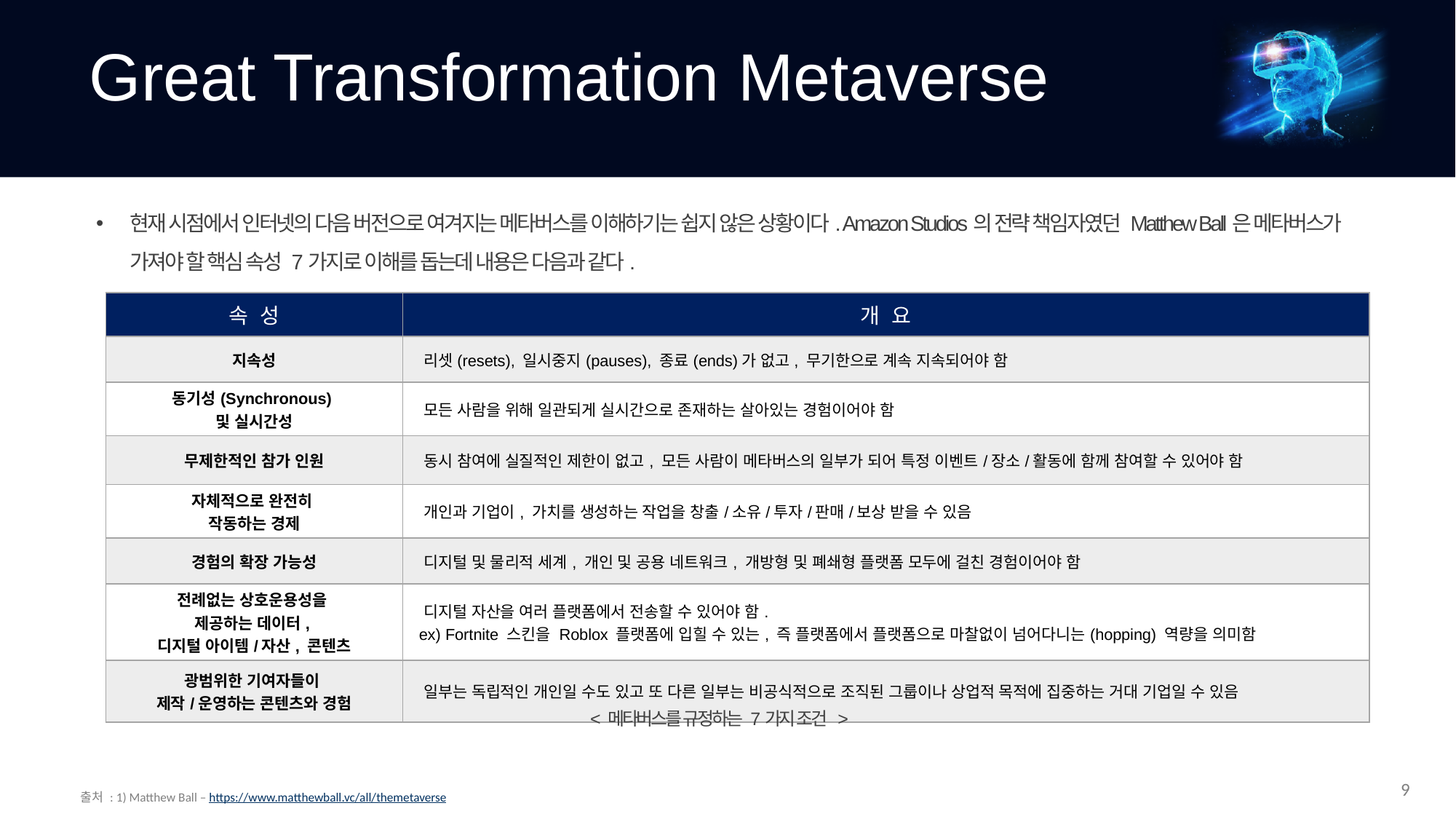

Great Transformation Metaverse
메타버스는 왜 혁명인가?
현재 시점에서 인터넷의 다음 버전으로 여겨지는 메타버스를 이해하기는 쉽지 않은 상황이다. Amazon Studios의 전략 책임자였던 Matthew Ball은 메타버스가 가져야 할 핵심 속성 7가지로 이해를 돕는데 내용은 다음과 같다.
| 속 성 | 개 요 |
| --- | --- |
| 지속성 | 리셋(resets), 일시중지(pauses), 종료(ends)가 없고, 무기한으로 계속 지속되어야 함 |
| 동기성(Synchronous) 및 실시간성 | 모든 사람을 위해 일관되게 실시간으로 존재하는 살아있는 경험이어야 함 |
| 무제한적인 참가 인원 | 동시 참여에 실질적인 제한이 없고, 모든 사람이 메타버스의 일부가 되어 특정 이벤트/장소/활동에 함께 참여할 수 있어야 함 |
| 자체적으로 완전히 작동하는 경제 | 개인과 기업이, 가치를 생성하는 작업을 창출/소유/투자/판매/보상 받을 수 있음 |
| 경험의 확장 가능성 | 디지털 및 물리적 세계, 개인 및 공용 네트워크, 개방형 및 폐쇄형 플랫폼 모두에 걸친 경험이어야 함 |
| 전례없는 상호운용성을 제공하는 데이터, 디지털 아이템/자산, 콘텐츠 | 디지털 자산을 여러 플랫폼에서 전송할 수 있어야 함. ex) Fortnite 스킨을 Roblox 플랫폼에 입힐 수 있는, 즉 플랫폼에서 플랫폼으로 마찰없이 넘어다니는(hopping) 역량을 의미함 |
| 광범위한 기여자들이 제작/운영하는 콘텐츠와 경험 | 일부는 독립적인 개인일 수도 있고 또 다른 일부는 비공식적으로 조직된 그룹이나 상업적 목적에 집중하는 거대 기업일 수 있음 |
< 메타버스를 규정하는 7가지 조건  >
9
출처 : 1) Matthew Ball – https://www.matthewball.vc/all/themetaverse